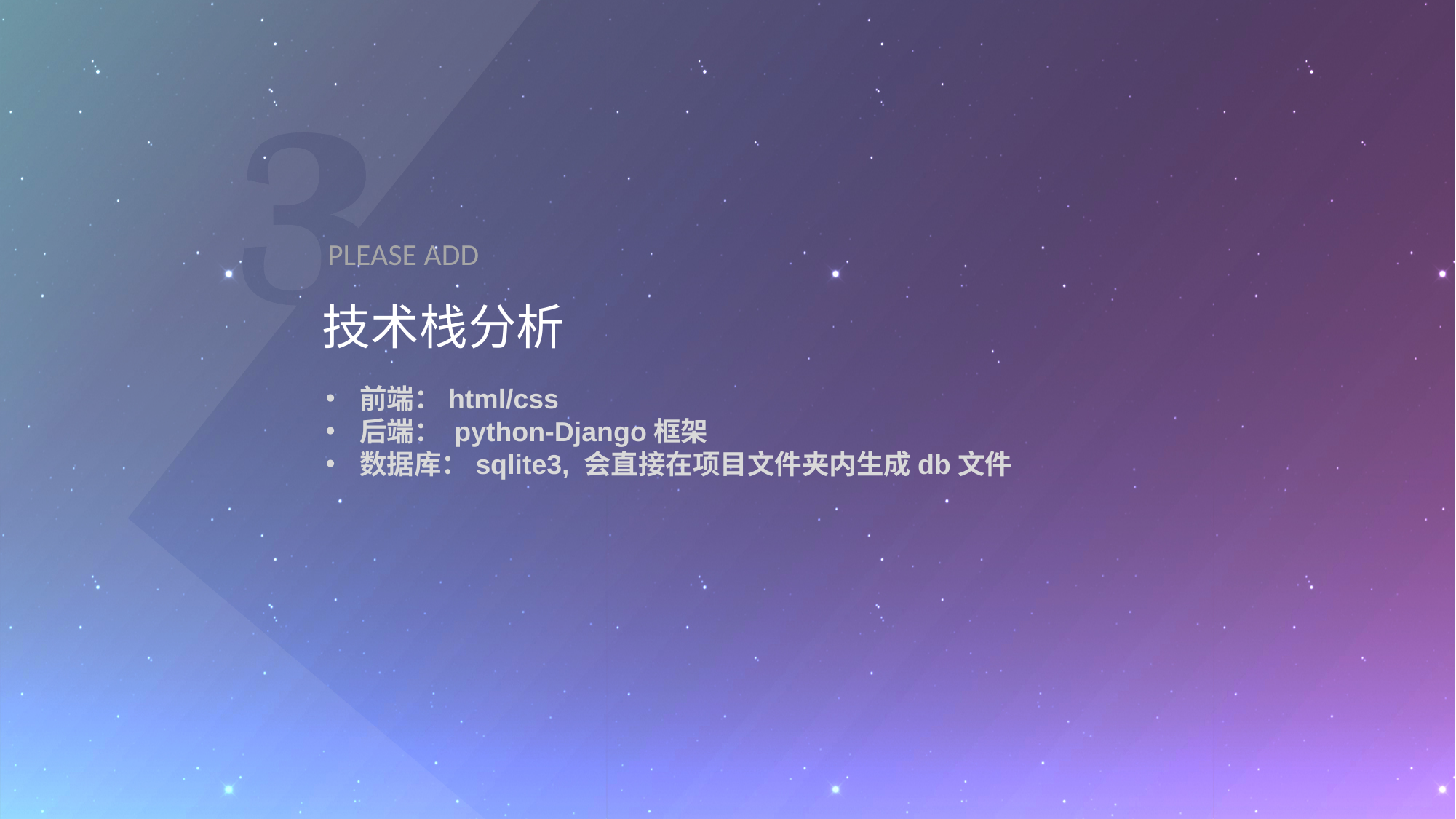

PLEASE ADD
技术栈分析
前端：html/css
后端： python-Django框架
数据库：sqlite3, 会直接在项目文件夹内生成db文件